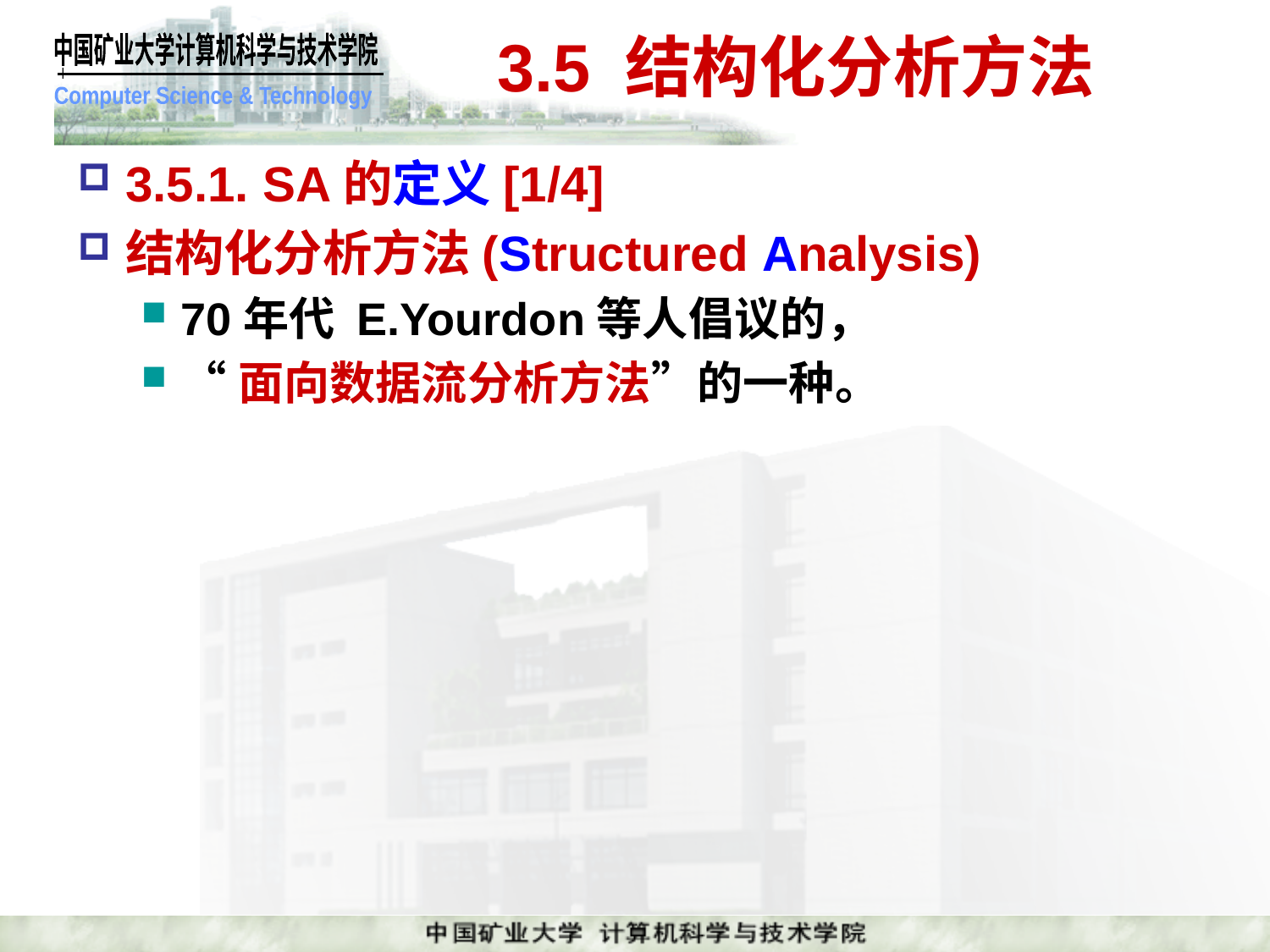

# 3.5 结构化分析方法
3.5.1. SA的定义[1/4]
结构化分析方法(Structured Analysis)
70年代 E.Yourdon等人倡议的，
“面向数据流分析方法”的一种。

120